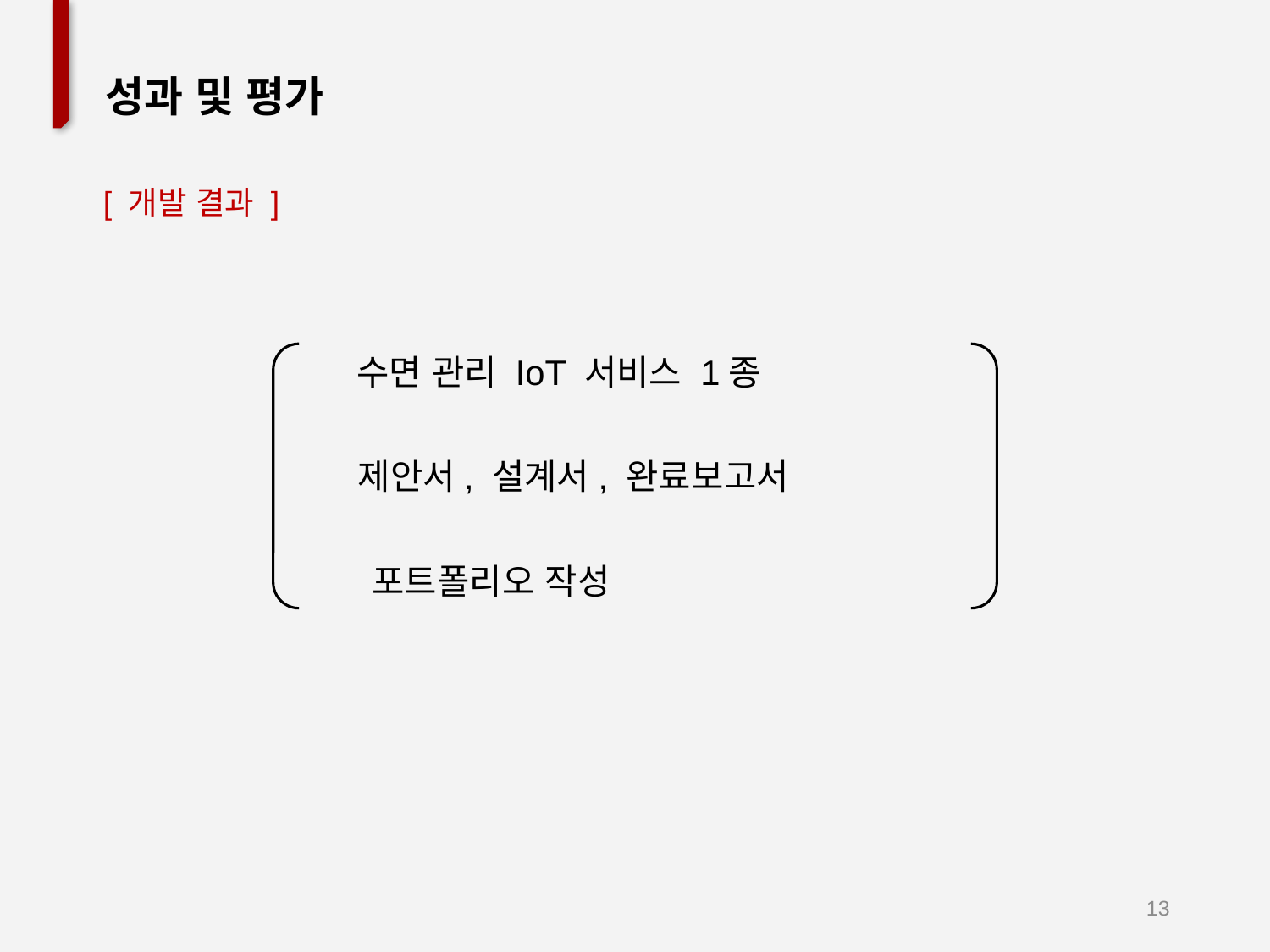

성과 및 평가
[ 개발 결과 ]

수면 관리 IoT 서비스 1종
제안서, 설계서, 완료보고서
포트폴리오 작성
13